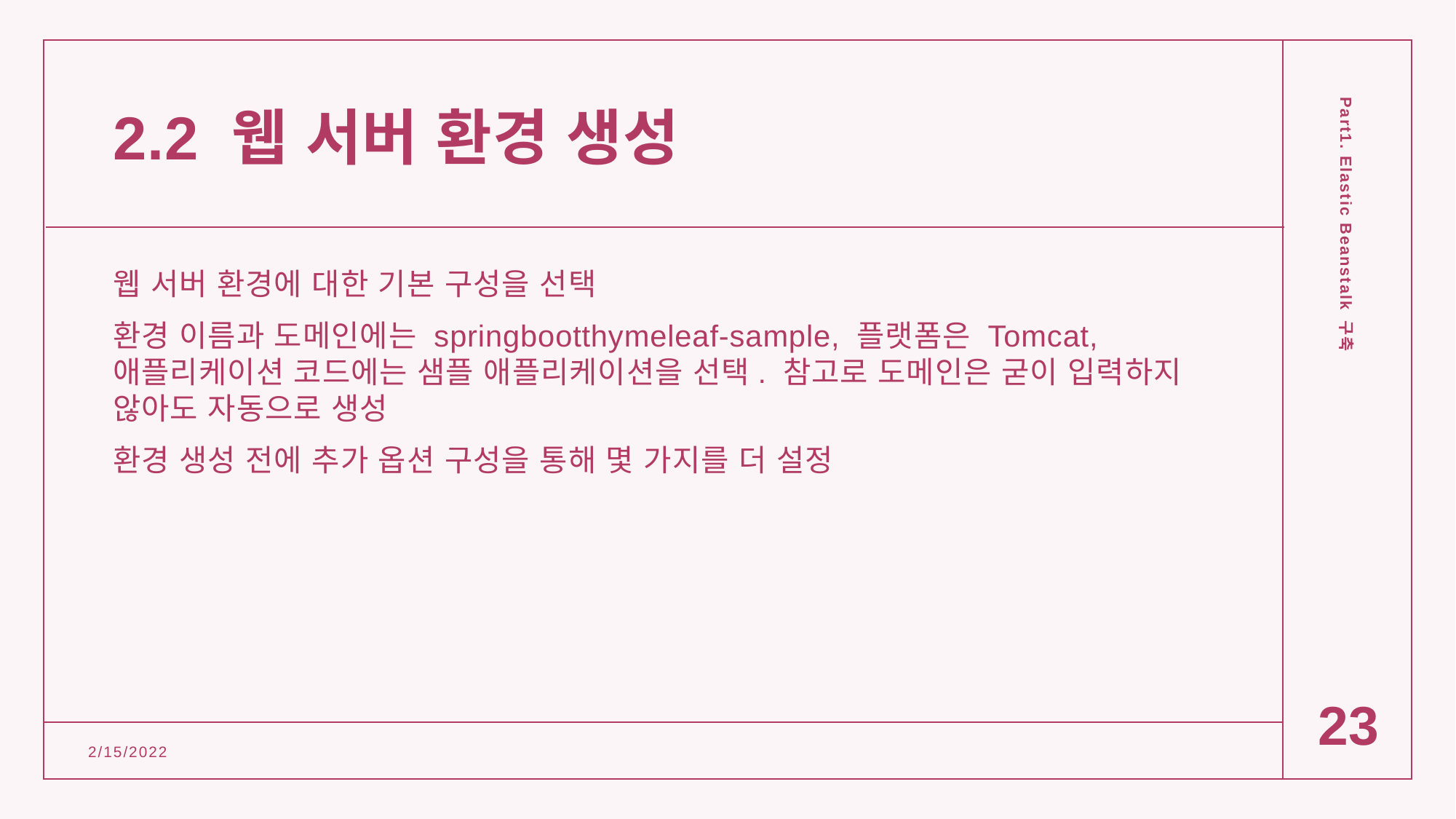

# 2.2 웹 서버 환경 생성
웹 서버 환경에 대한 기본 구성을 선택
환경 이름과 도메인에는 springbootthymeleaf-sample, 플랫폼은 Tomcat, 애플리케이션 코드에는 샘플 애플리케이션을 선택. 참고로 도메인은 굳이 입력하지 않아도 자동으로 생성
환경 생성 전에 추가 옵션 구성을 통해 몇 가지를 더 설정
Part1. Elastic Beanstalk 구축
23
2/15/2022